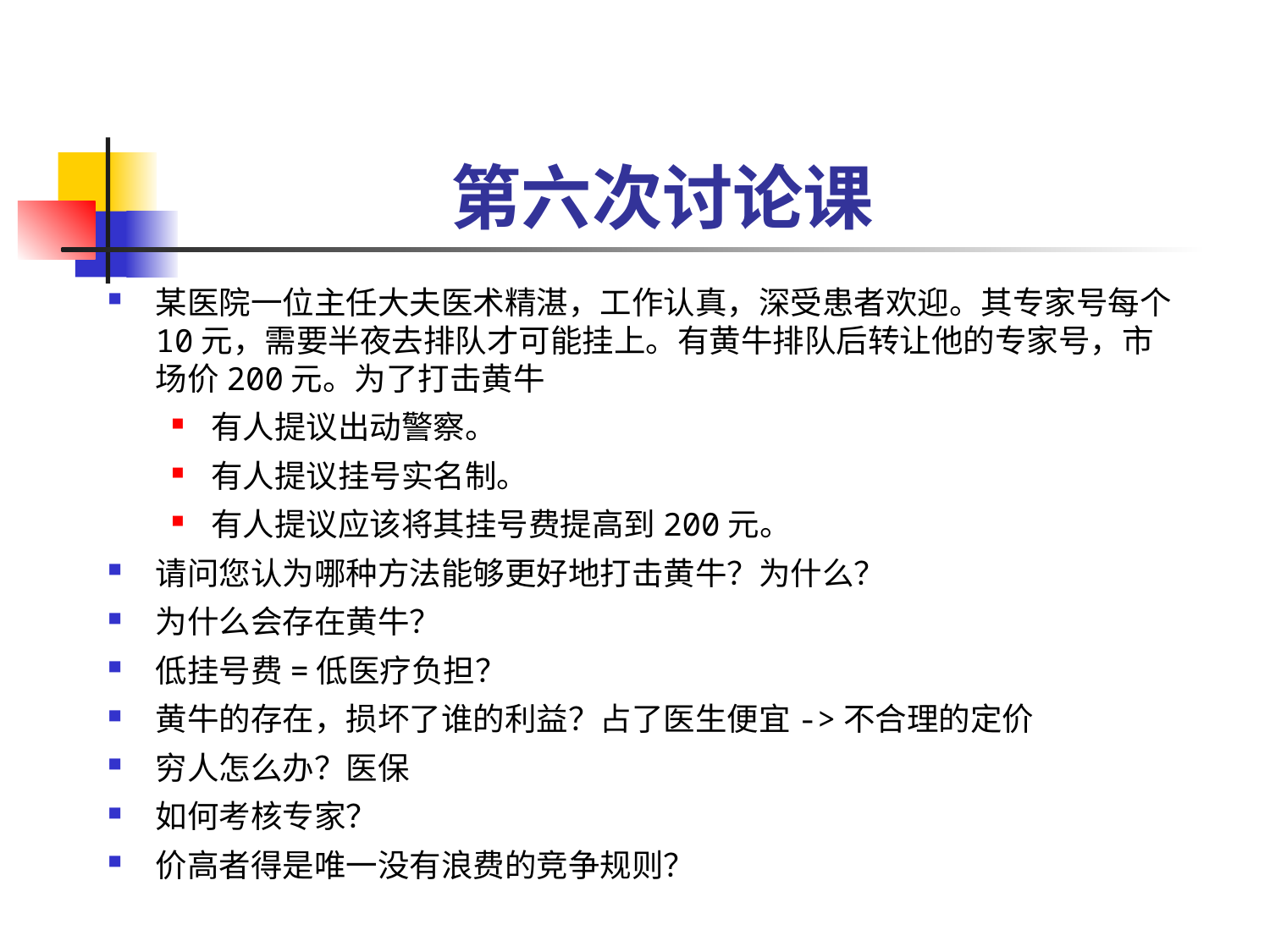

# 第六次讨论课
某医院一位主任大夫医术精湛，工作认真，深受患者欢迎。其专家号每个10元，需要半夜去排队才可能挂上。有黄牛排队后转让他的专家号，市场价200元。为了打击黄牛
有人提议出动警察。
有人提议挂号实名制。
有人提议应该将其挂号费提高到200元。
请问您认为哪种方法能够更好地打击黄牛？为什么？
为什么会存在黄牛？
低挂号费=低医疗负担？
黄牛的存在，损坏了谁的利益？占了医生便宜->不合理的定价
穷人怎么办？医保
如何考核专家？
价高者得是唯一没有浪费的竞争规则？